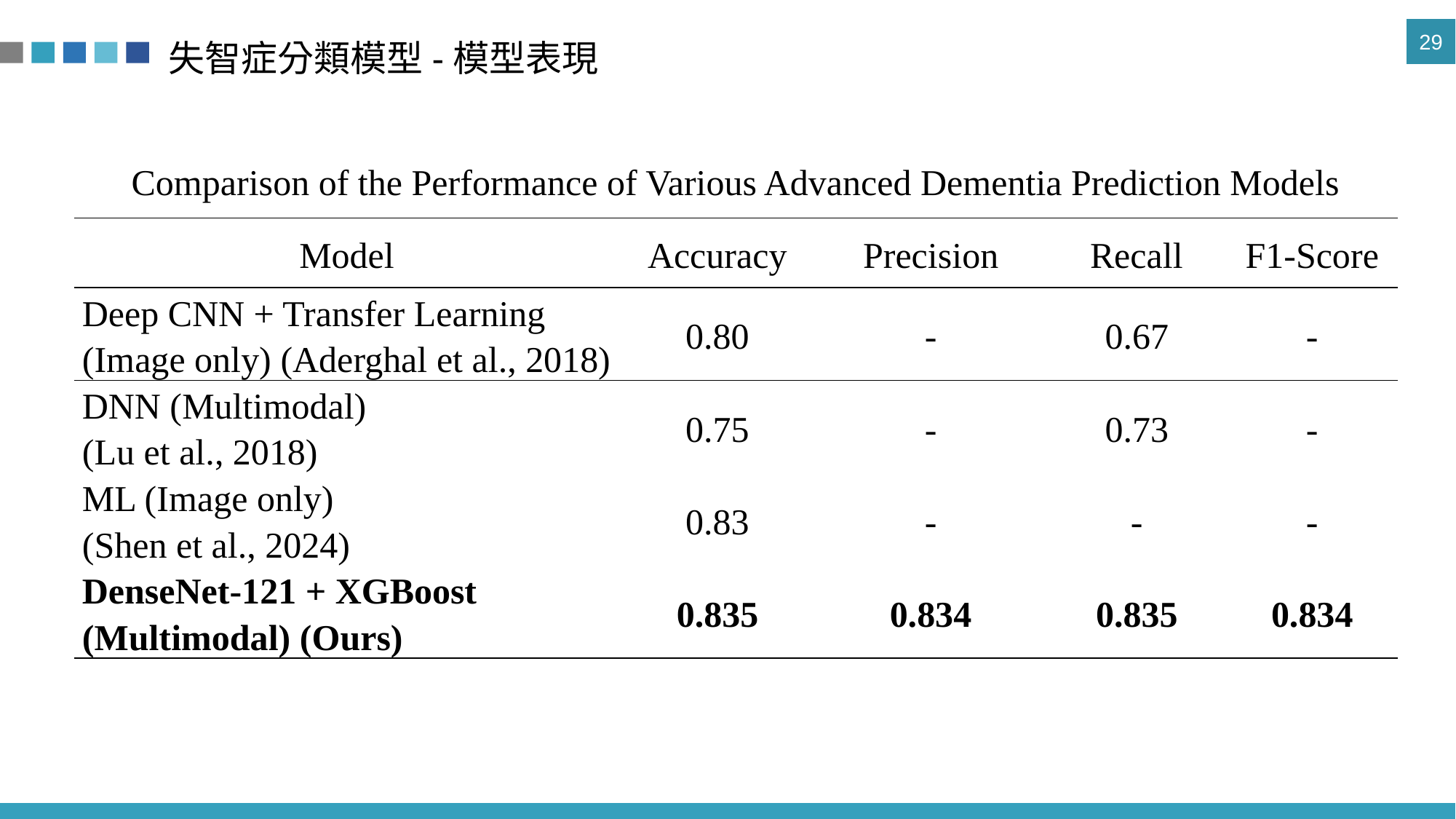

# 失智症分類模型-模型表現
| Comparison of the Performance of Various Advanced Dementia Prediction Models |  |  |  |  |
| --- | --- | --- | --- | --- |
| Model | Accuracy | Precision | Recall | F1-Score |
| Deep CNN + Transfer Learning (Image only) (Aderghal et al., 2018) | 0.80 | - | 0.67 | - |
| DNN (Multimodal) (Lu et al., 2018) | 0.75 | - | 0.73 | - |
| ML (Image only) (Shen et al., 2024) | 0.83 | - | - | - |
| DenseNet-121 + XGBoost (Multimodal) (Ours) | 0.835 | 0.834 | 0.835 | 0.834 |